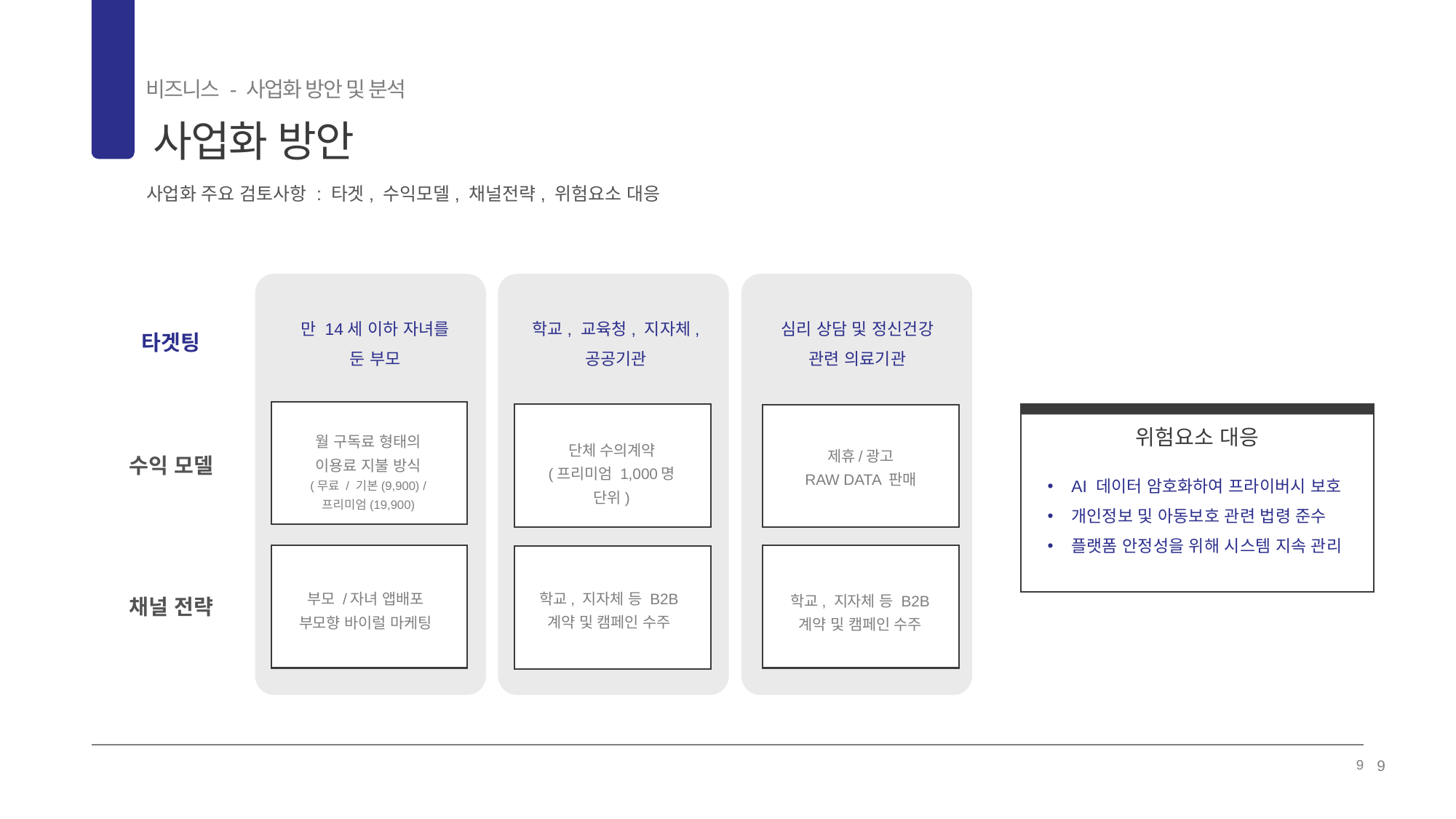

비즈니스 - 사업화 방안 및 분석
사업화 방안
03
사업화 주요 검토사항 : 타겟, 수익모델, 채널전략, 위험요소 대응

만 14세 이하 자녀를
둔 부모
학교, 교육청, 지자체, 공공기관
심리 상담 및 정신건강
관련 의료기관
타겟팅

월 구독료 형태의 이용료 지불 방식
(무료 / 기본(9,900) / 프리미엄(19,900)

단체 수의계약
(프리미엄 1,000명 단위)

제휴/광고
RAW DATA 판매
위험요소 대응
수익 모델
AI 데이터 암호화하여 프라이버시 보호
개인정보 및 아동보호 관련 법령 준수
플랫폼 안정성을 위해 시스템 지속 관리

부모 /자녀 앱배포
부모향 바이럴 마케팅

학교, 지자체 등 B2B 계약 및 캠페인 수주

학교, 지자체 등 B2B 계약 및 캠페인 수주
채널 전략
9